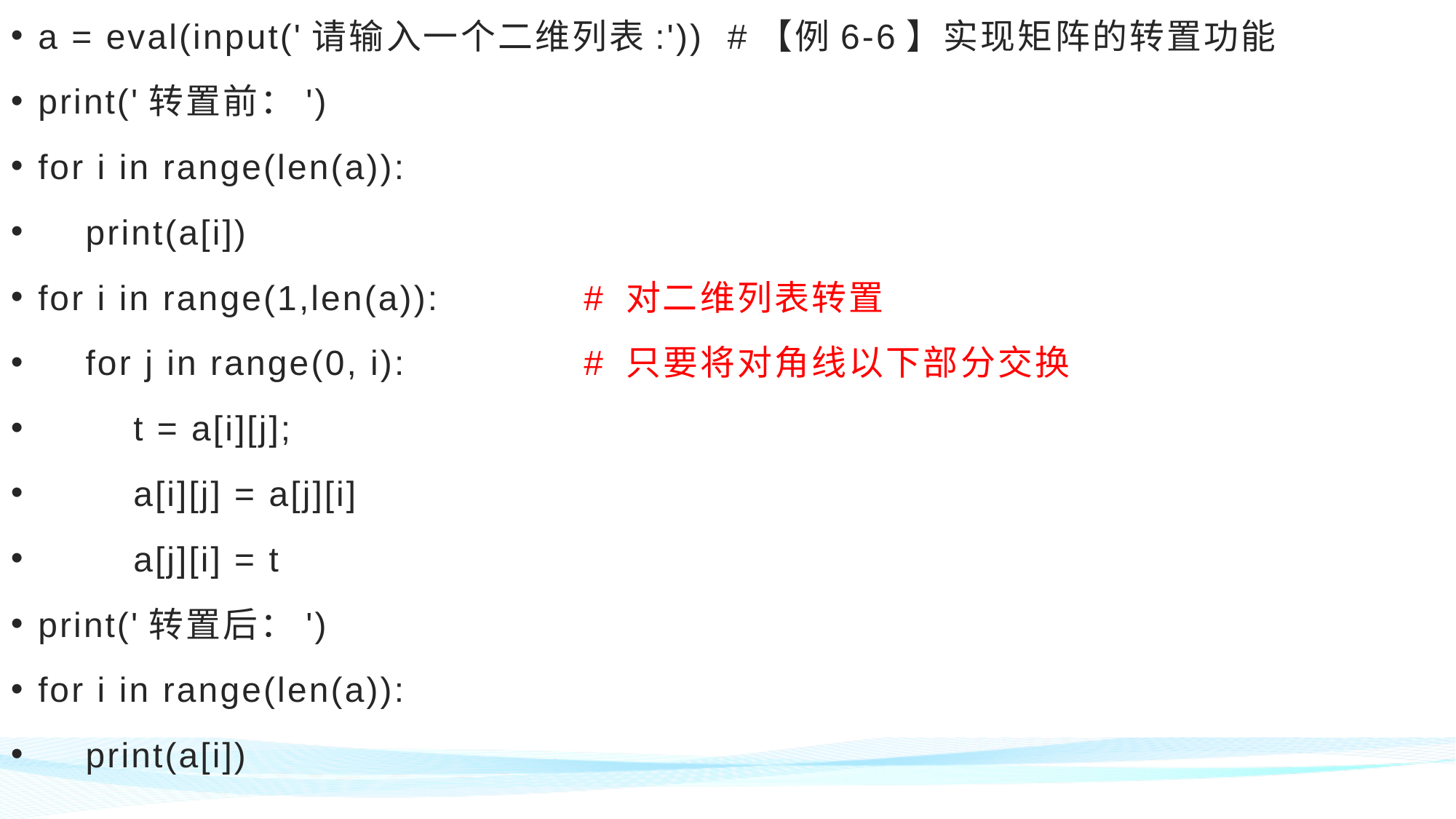

a = eval(input('请输入一个二维列表:'))  #【例6-6】实现矩阵的转置功能
print('转置前：')
for i in range(len(a)):
    print(a[i])
for i in range(1,len(a)):      	# 对二维列表转置
    for j in range(0, i):		# 只要将对角线以下部分交换
        t = a[i][j];
        a[i][j] = a[j][i]
        a[j][i] = t
print('转置后：')
for i in range(len(a)):
    print(a[i])
83